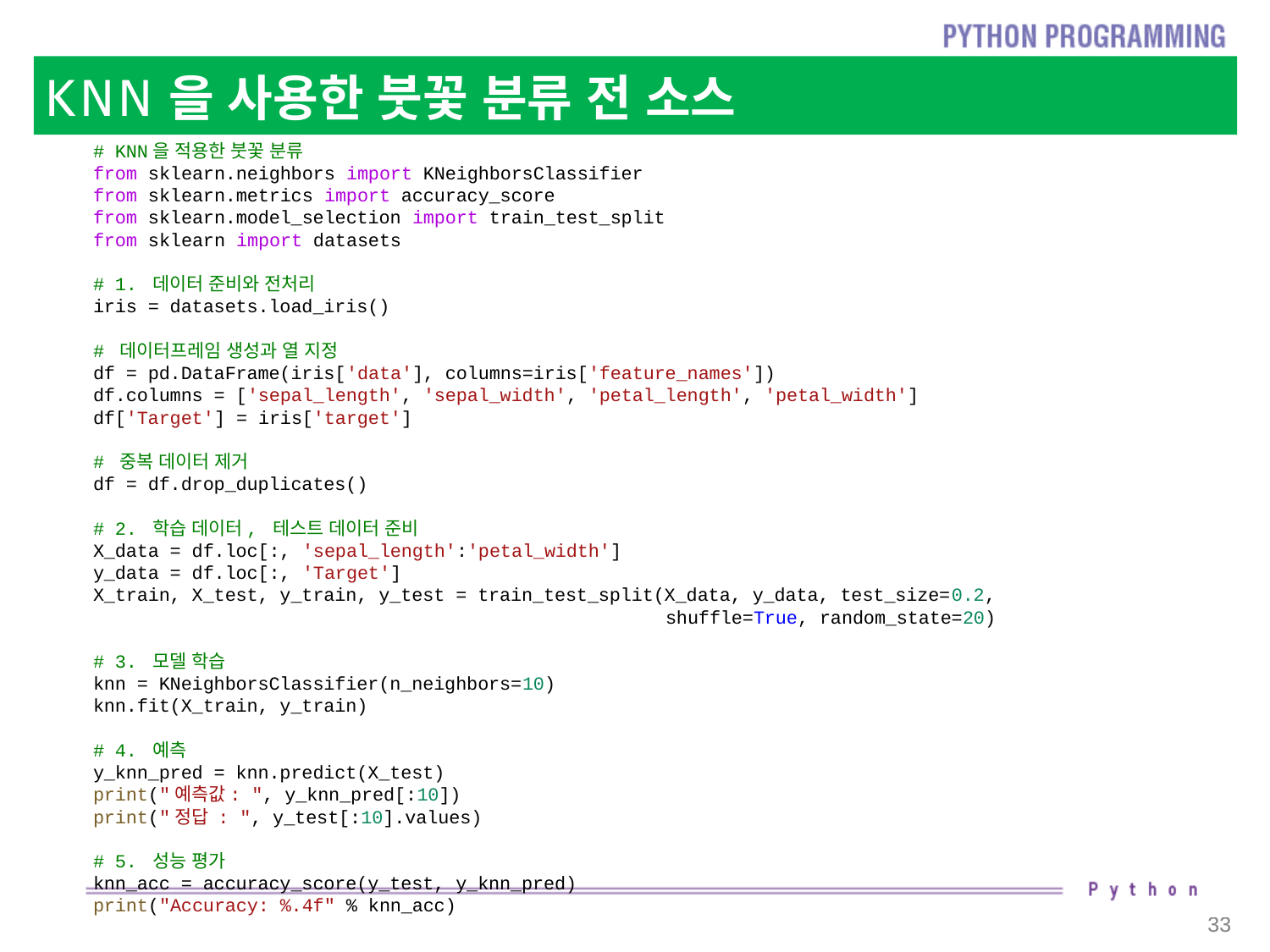

# KNN을 사용한 붓꽃 분류 전 소스
# KNN을 적용한 붓꽃 분류
from sklearn.neighbors import KNeighborsClassifier
from sklearn.metrics import accuracy_score
from sklearn.model_selection import train_test_split
from sklearn import datasets
# 1. 데이터 준비와 전처리
iris = datasets.load_iris()
# 데이터프레임 생성과 열 지정
df = pd.DataFrame(iris['data'], columns=iris['feature_names'])
df.columns = ['sepal_length', 'sepal_width', 'petal_length', 'petal_width']
df['Target'] = iris['target']
# 중복 데이터 제거
df = df.drop_duplicates()
# 2. 학습 데이터, 테스트 데이터 준비
X_data = df.loc[:, 'sepal_length':'petal_width']
y_data = df.loc[:, 'Target']
X_train, X_test, y_train, y_test = train_test_split(X_data, y_data, test_size=0.2,
                                                    shuffle=True, random_state=20)
# 3. 모델 학습
knn = KNeighborsClassifier(n_neighbors=10)
knn.fit(X_train, y_train)
# 4. 예측
y_knn_pred = knn.predict(X_test)
print("예측값: ", y_knn_pred[:10])
print("정답 : ", y_test[:10].values)
# 5. 성능 평가
knn_acc = accuracy_score(y_test, y_knn_pred)
print("Accuracy: %.4f" % knn_acc)

33